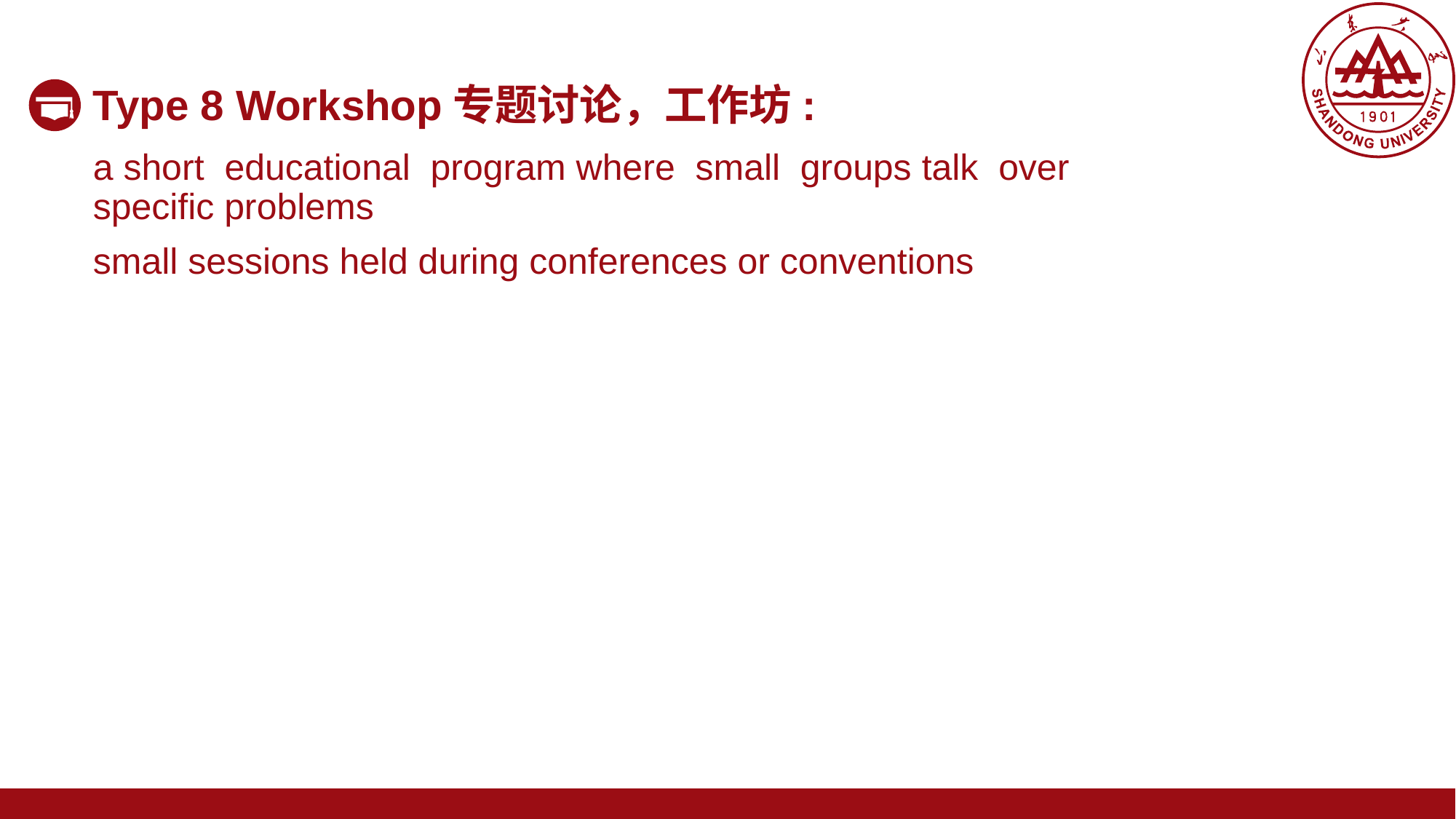

Type 8 Workshop专题讨论，工作坊:
a short  educational  program where  small  groups talk  over specific problems
small sessions held during conferences or conventions